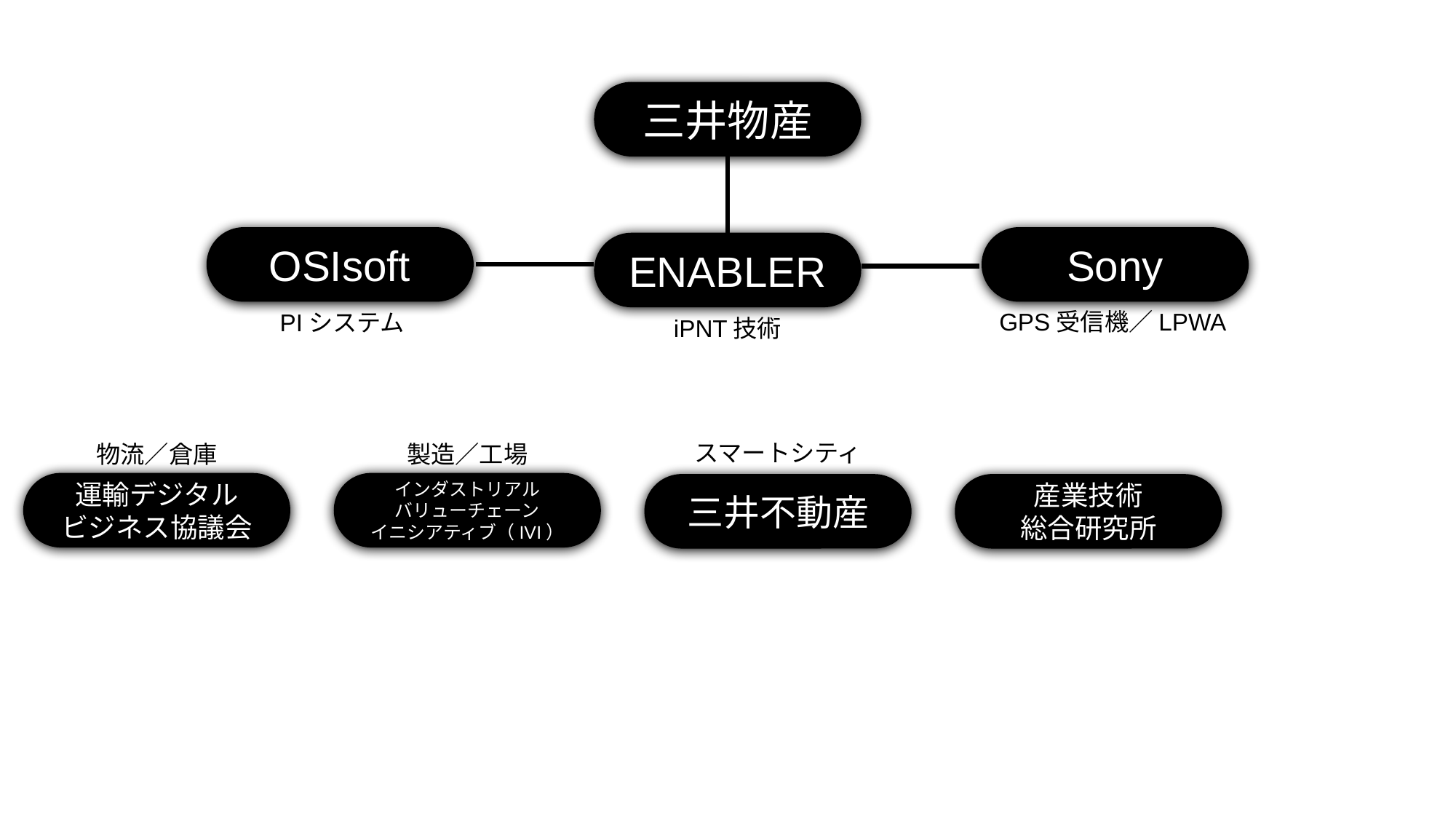

三井物産
OSIsoft
Sony
ENABLER
GPS受信機／LPWA
PIシステム
iPNT技術
スマートシティ
製造／工場
物流／倉庫
運輸デジタル
ビジネス協議会
インダストリアル
バリューチェーン
イニシアティブ（IVI）
三井不動産
産業技術
総合研究所